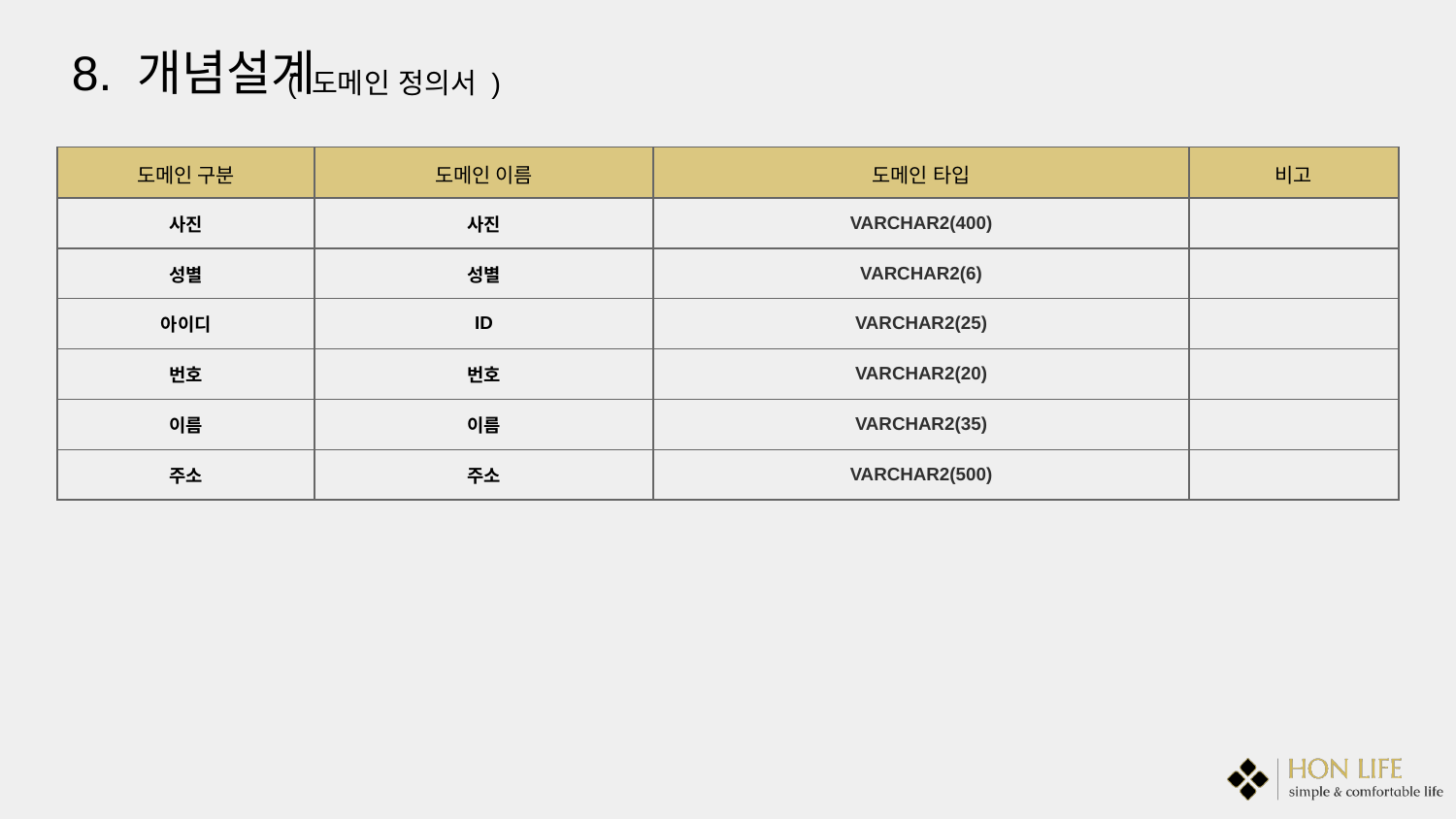

8. 개념설계
( 도메인 정의서 )

| 도메인 구분 | 도메인 이름 | 도메인 타입 |  |  | 비고 |
| --- | --- | --- | --- | --- | --- |
| 사진 | 사진 | VARCHAR2(400) |  |  |  |
| 성별 | 성별 | VARCHAR2(6) |  |  |  |
| 아이디 | ID | VARCHAR2(25) |  |  |  |
| 번호 | 번호 | VARCHAR2(20) |  |  |  |
| 이름 | 이름 | VARCHAR2(35) |  |  |  |
| 주소 | 주소 | VARCHAR2(500) |  |  |  |